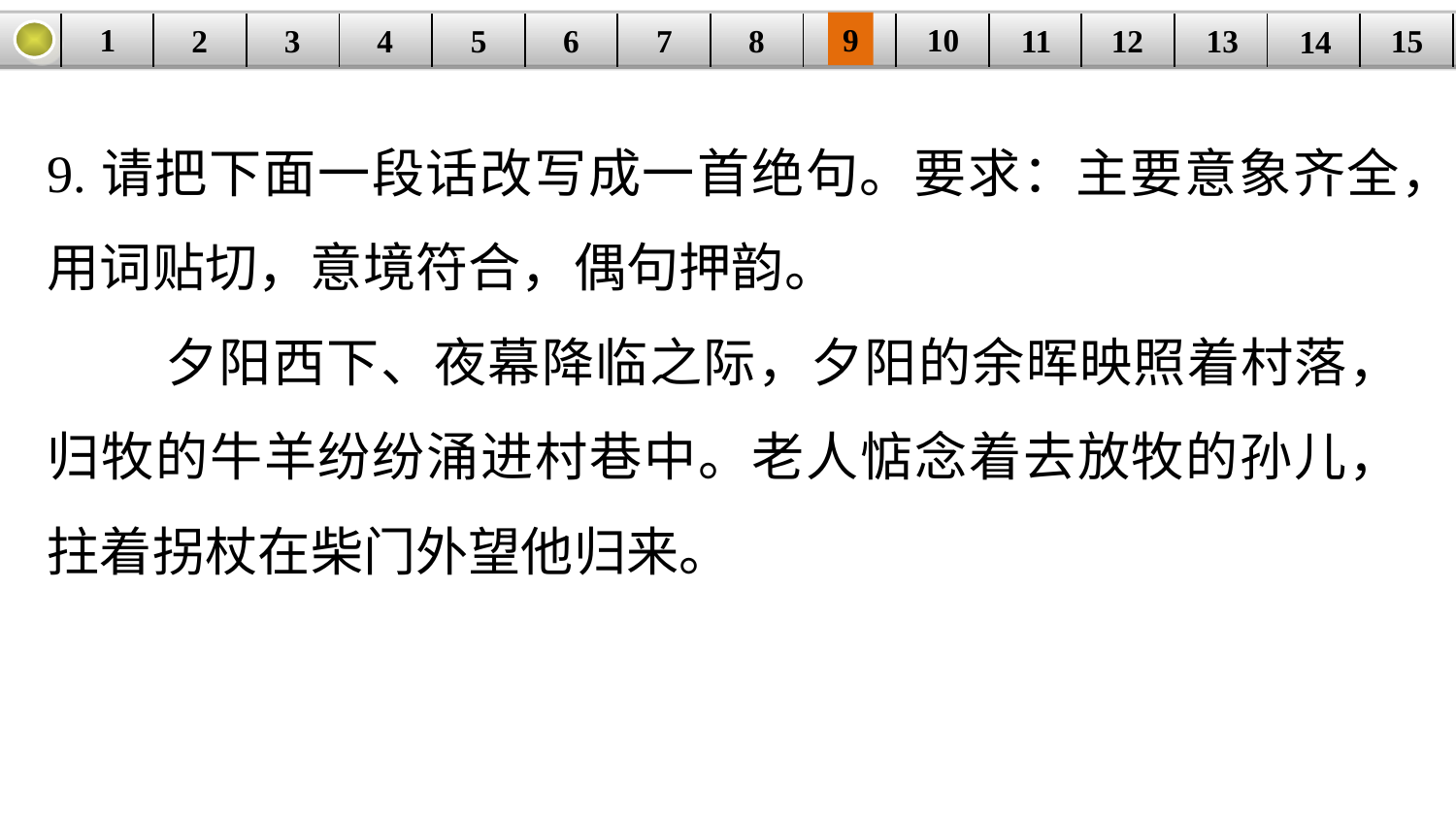

9
10
1
3
4
5
6
8
11
2
12
15
|  |  |  |  |  |  |  |  |  |  |  |  |  |  |  |
| --- | --- | --- | --- | --- | --- | --- | --- | --- | --- | --- | --- | --- | --- | --- |
7
13
14

9.请把下面一段话改写成一首绝句。要求：主要意象齐全，用词贴切，意境符合，偶句押韵。
        夕阳西下、夜幕降临之际，夕阳的余晖映照着村落，归牧的牛羊纷纷涌进村巷中。老人惦念着去放牧的孙儿，拄着拐杖在柴门外望他归来。